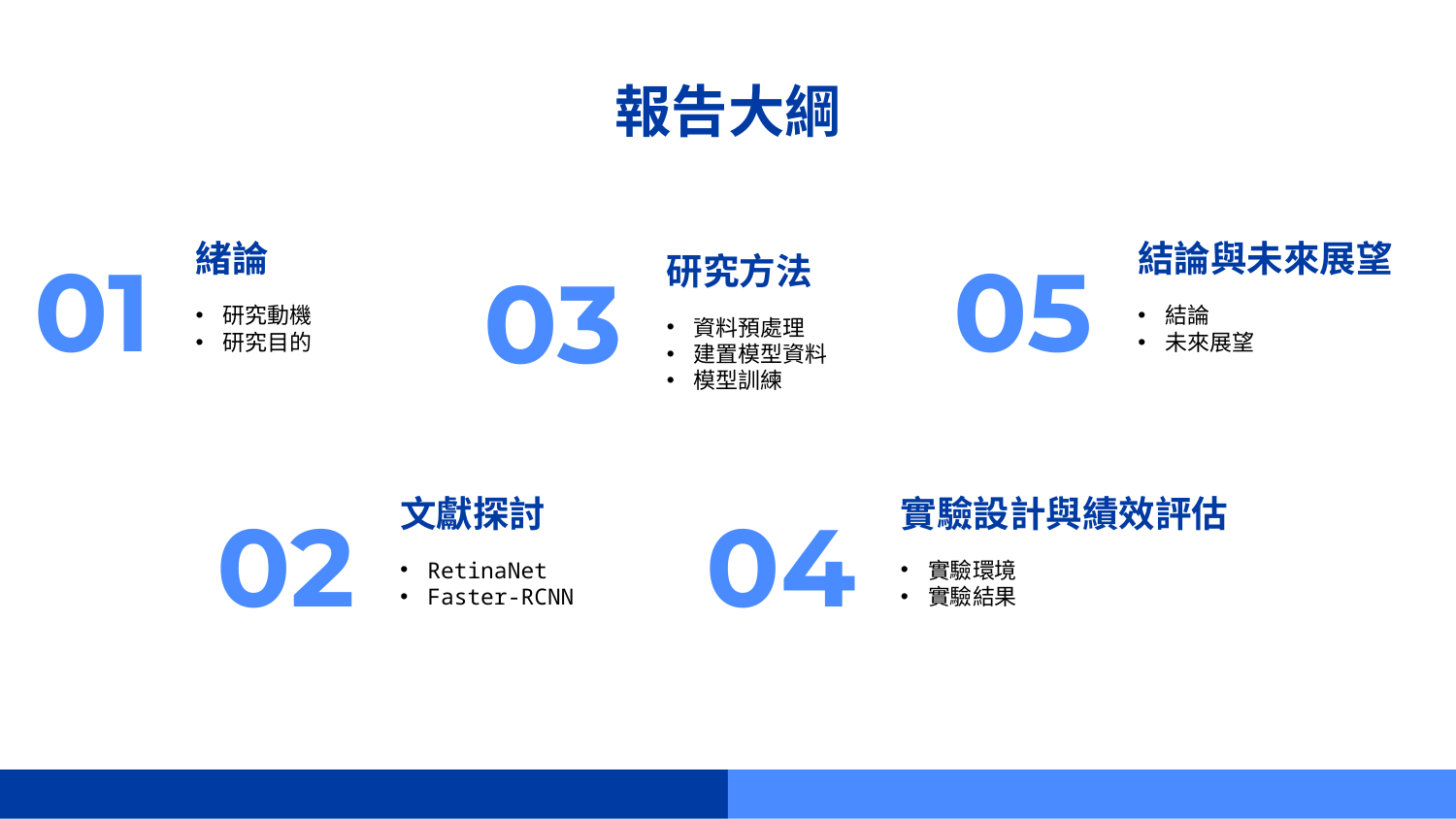

# 報告大綱
緒論
結論與未來展望
01
研究方法
05
03
研究動機
研究目的
結論
未來展望
資料預處理
建置模型資料
模型訓練
文獻探討
實驗設計與績效評估

02
04
RetinaNet
Faster-RCNN
實驗環境
實驗結果